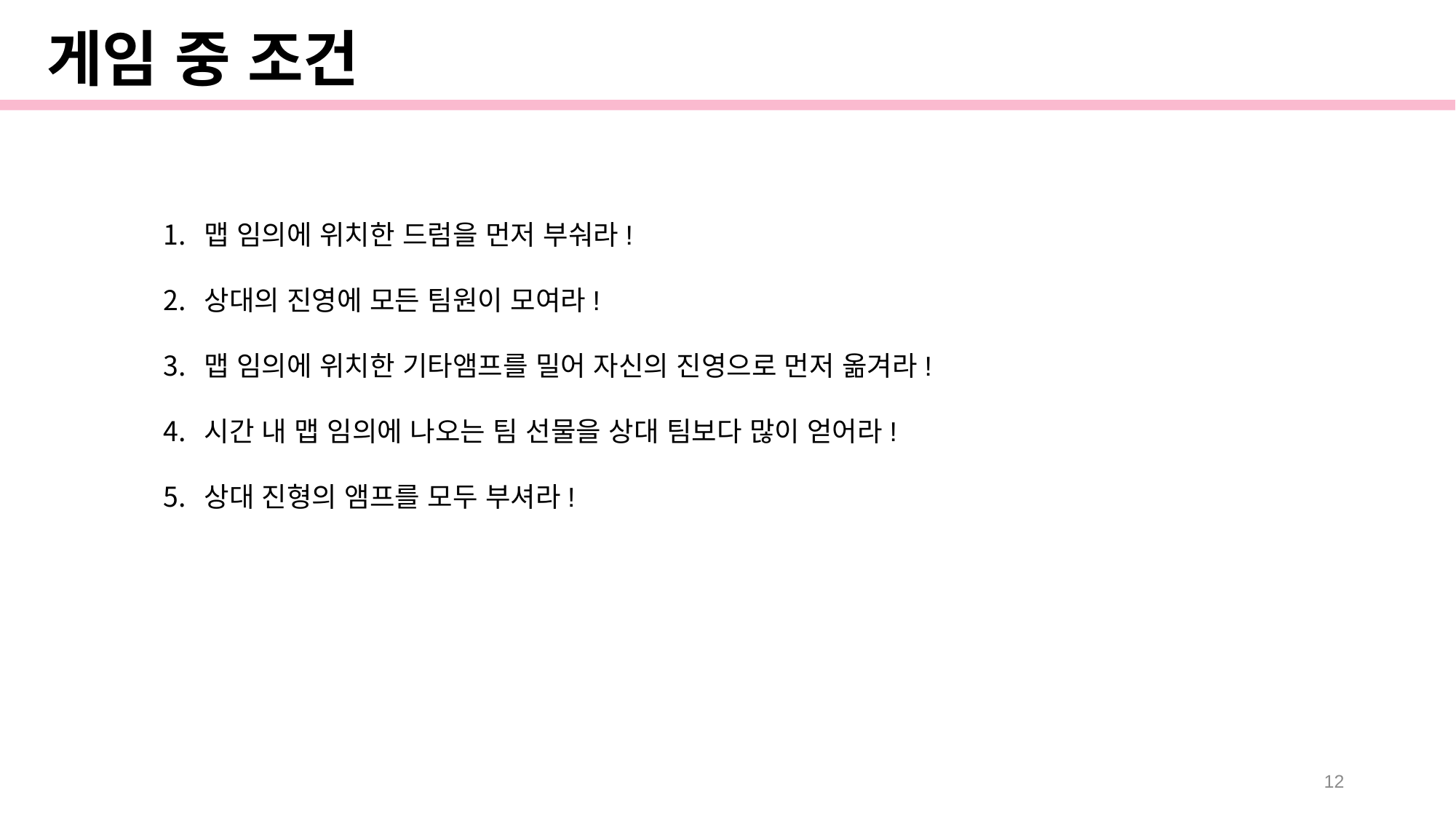

게임 중 조건

맵 임의에 위치한 드럼을 먼저 부숴라!

상대의 진영에 모든 팀원이 모여라!

맵 임의에 위치한 기타앰프를 밀어 자신의 진영으로 먼저 옮겨라!

시간 내 맵 임의에 나오는 팀 선물을 상대 팀보다 많이 얻어라!

상대 진형의 앰프를 모두 부셔라!

12